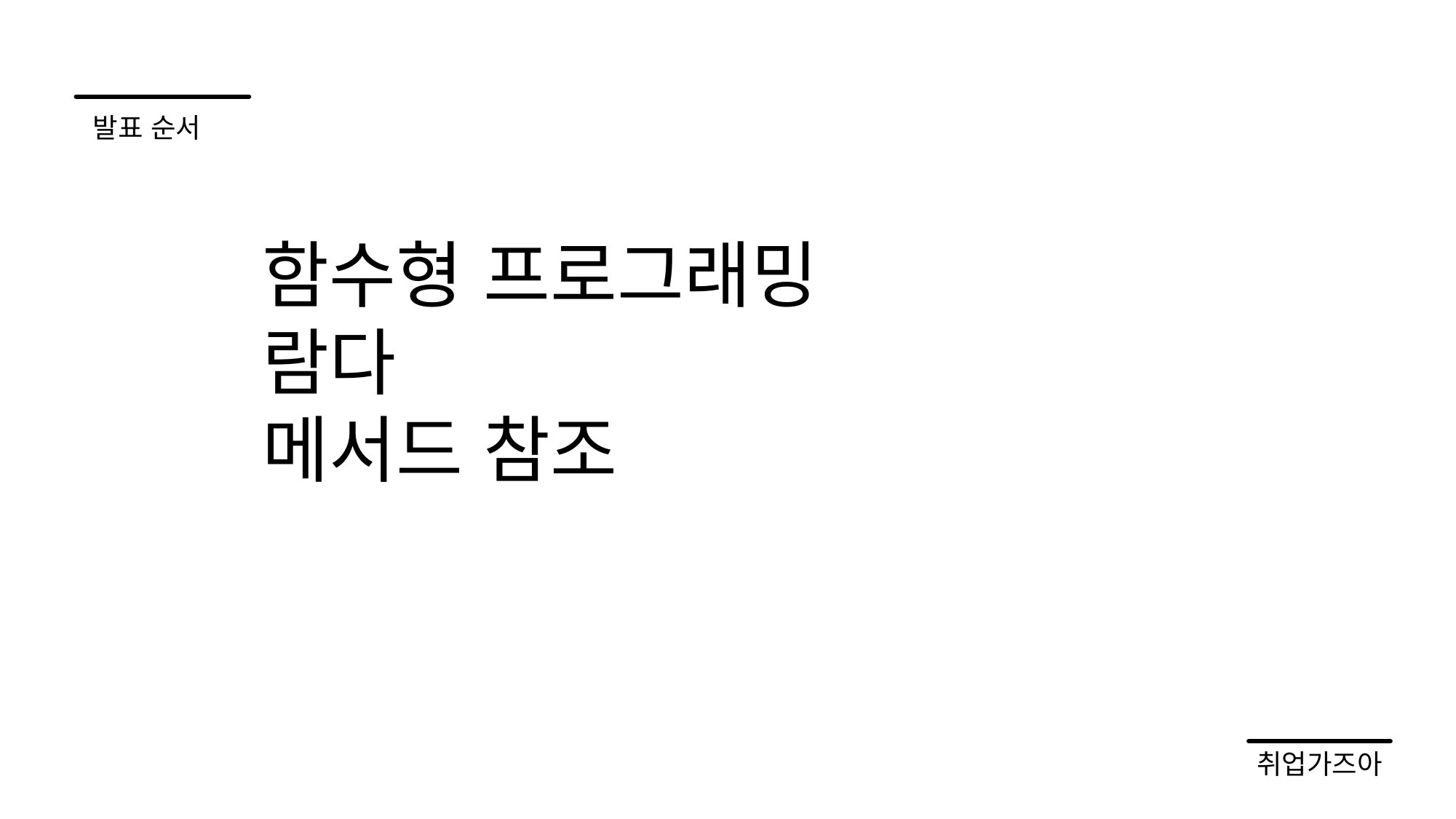

발표 순서
함수형 프로그래밍
람다
메서드 참조

취업가즈아